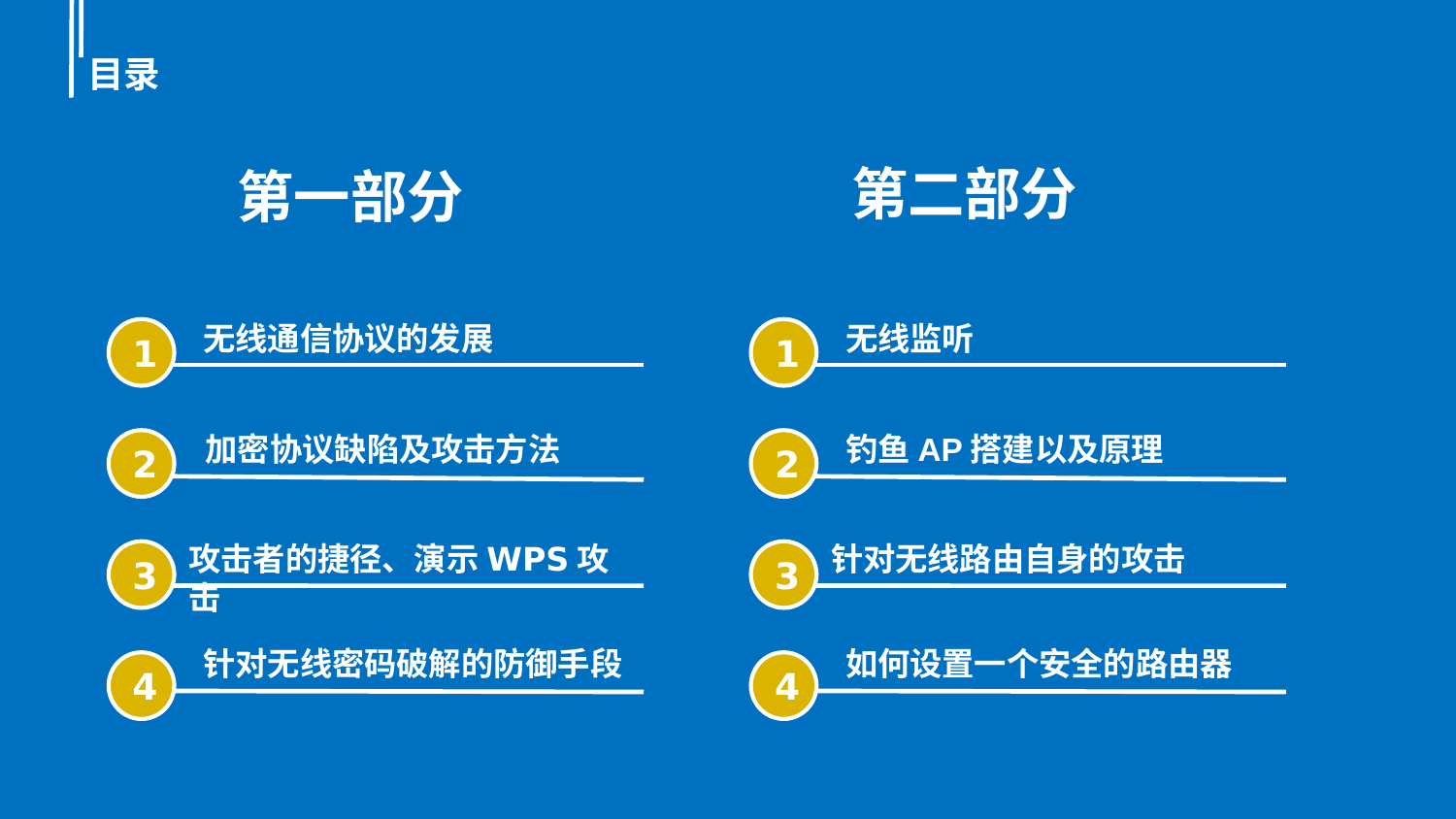

目录

第二部分
第一部分
无线通信协议的发展
无线监听
1
2
3
4

1
2
3
4

加密协议缺陷及攻击方法
钓鱼AP搭建以及原理
攻击者的捷径、演示WPS攻击
针对无线路由自身的攻击
针对无线密码破解的防御手段
如何设置一个安全的路由器